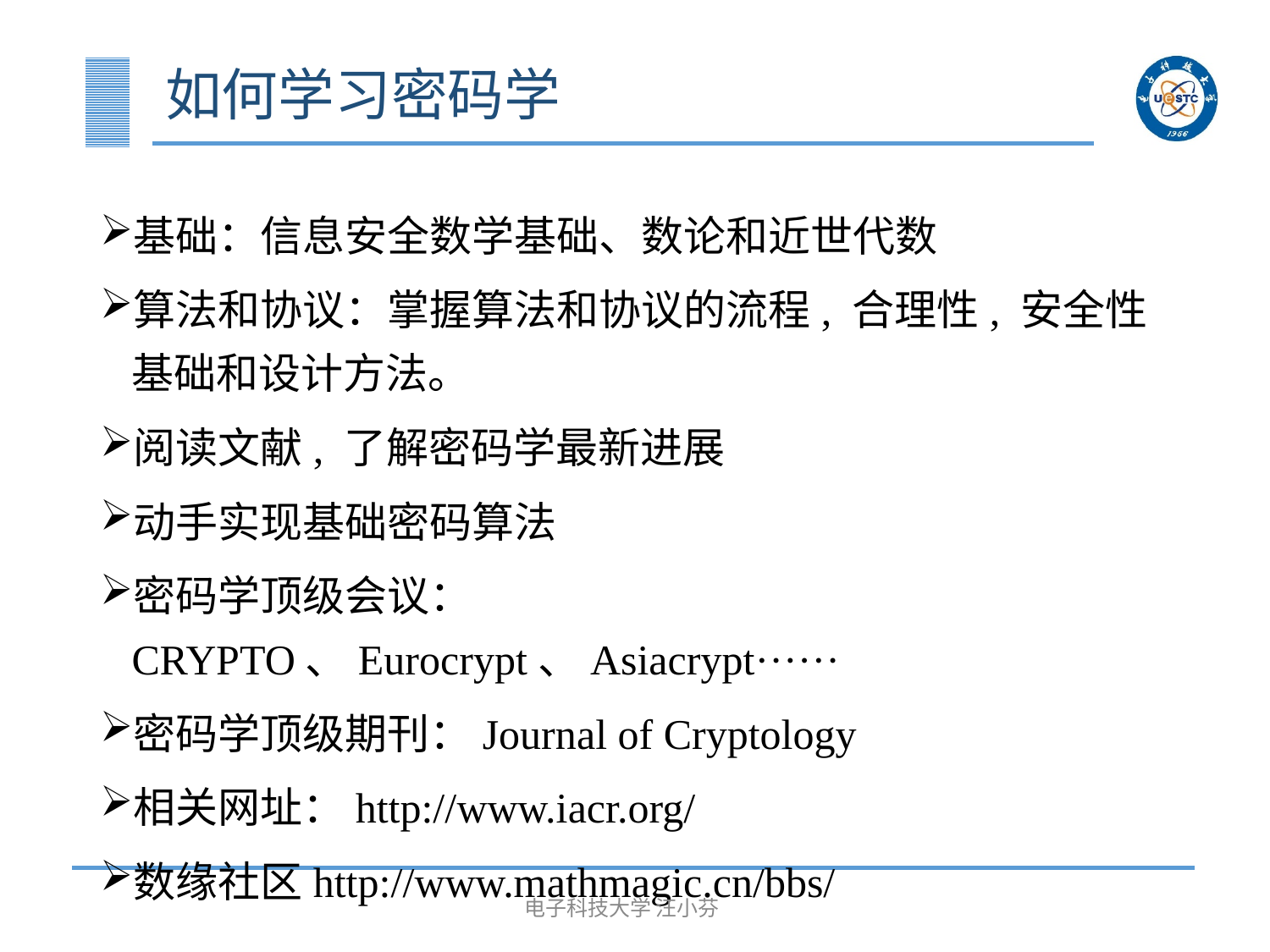

# 如何学习密码学
基础：信息安全数学基础、数论和近世代数
算法和协议：掌握算法和协议的流程, 合理性, 安全性基础和设计方法。
阅读文献, 了解密码学最新进展
动手实现基础密码算法
密码学顶级会议：CRYPTO、Eurocrypt、Asiacrypt······
密码学顶级期刊：Journal of Cryptology
相关网址：http://www.iacr.org/
数缘社区http://www.mathmagic.cn/bbs/

电子科技大学 汪小芬